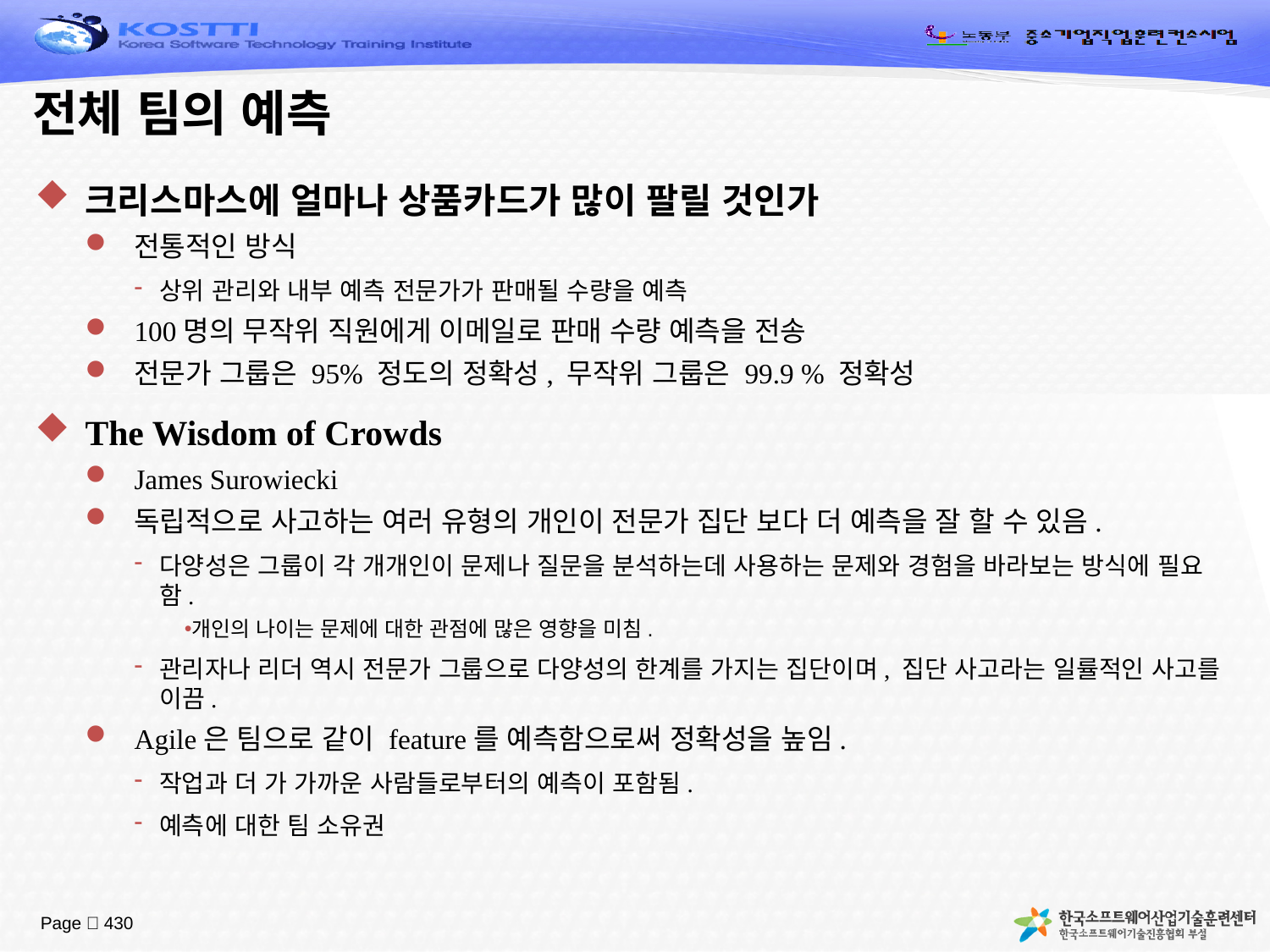

# 전체 팀의 예측
크리스마스에 얼마나 상품카드가 많이 팔릴 것인가
전통적인 방식
상위 관리와 내부 예측 전문가가 판매될 수량을 예측
100명의 무작위 직원에게 이메일로 판매 수량 예측을 전송
전문가 그룹은 95% 정도의 정확성, 무작위 그룹은 99.9 % 정확성
The Wisdom of Crowds
James Surowiecki
독립적으로 사고하는 여러 유형의 개인이 전문가 집단 보다 더 예측을 잘 할 수 있음.
다양성은 그룹이 각 개개인이 문제나 질문을 분석하는데 사용하는 문제와 경험을 바라보는 방식에 필요함.
개인의 나이는 문제에 대한 관점에 많은 영향을 미침.
관리자나 리더 역시 전문가 그룹으로 다양성의 한계를 가지는 집단이며, 집단 사고라는 일률적인 사고를 이끔.
Agile은 팀으로 같이 feature를 예측함으로써 정확성을 높임.
작업과 더 가 가까운 사람들로부터의 예측이 포함됨.
예측에 대한 팀 소유권